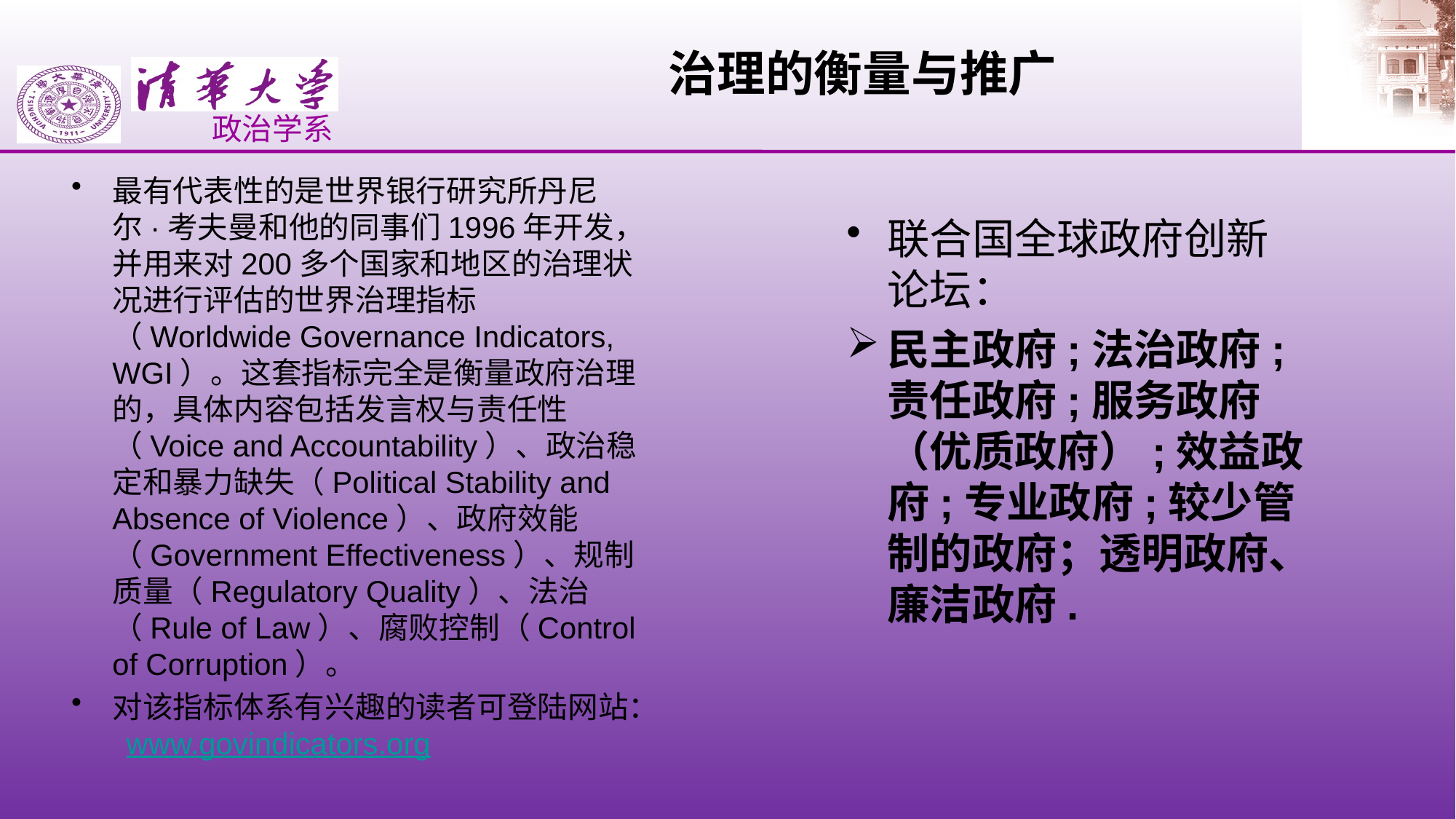

治理的衡量与推广
最有代表性的是世界银行研究所丹尼尔·考夫曼和他的同事们1996年开发，并用来对200多个国家和地区的治理状况进行评估的世界治理指标（Worldwide Governance Indicators, WGI）。这套指标完全是衡量政府治理的，具体内容包括发言权与责任性（Voice and Accountability）、政治稳定和暴力缺失（Political Stability and Absence of Violence）、政府效能（Government Effectiveness）、规制质量（Regulatory Quality）、法治（Rule of Law）、腐败控制（Control of Corruption）。
对该指标体系有兴趣的读者可登陆网站： www.govindicators.org

联合国全球政府创新论坛：
民主政府;法治政府; 责任政府;服务政府（优质政府）;效益政府;专业政府;较少管制的政府；透明政府、廉洁政府.